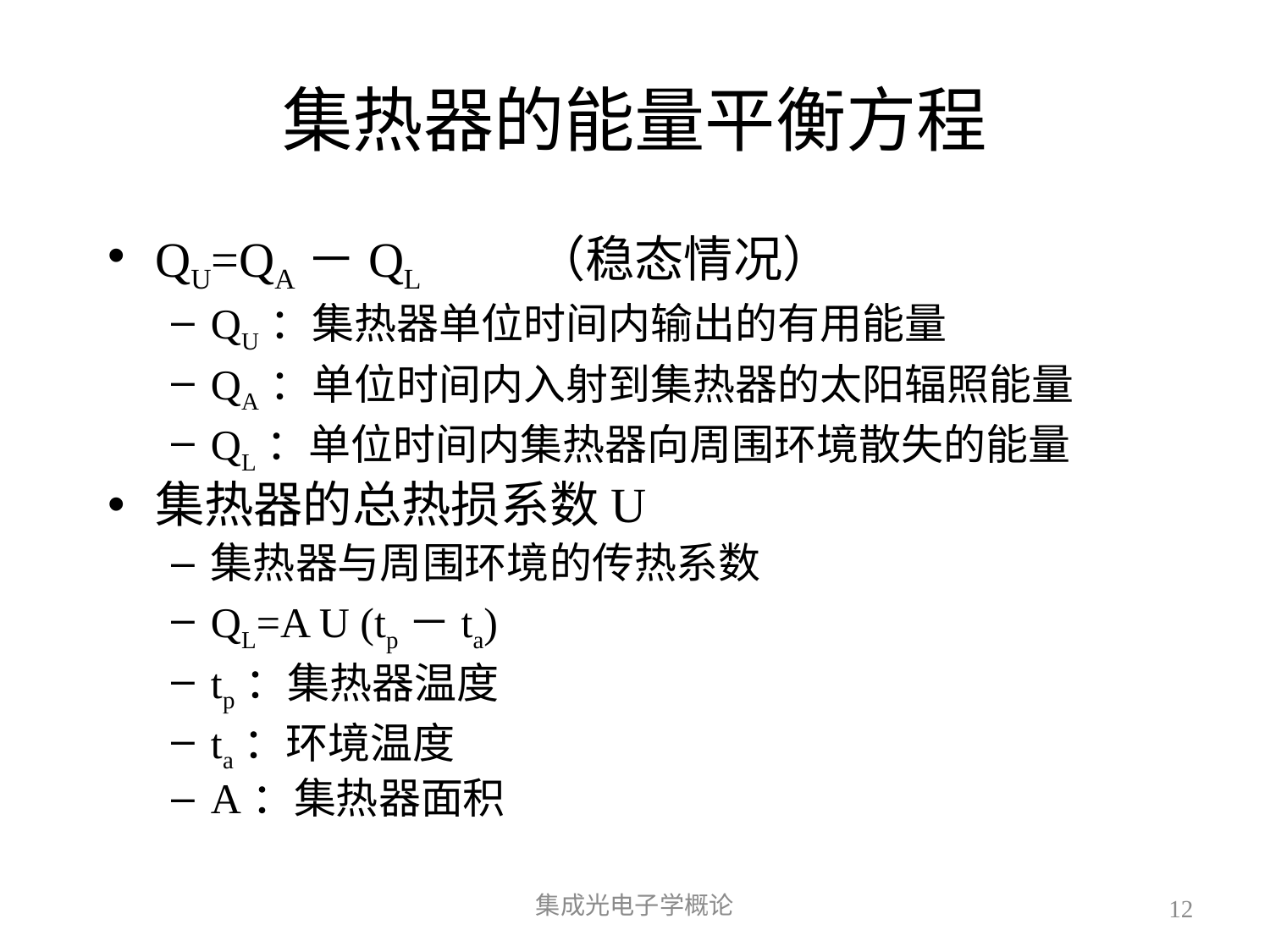

# 集热器的能量平衡方程
QU=QA－QL	（稳态情况）
QU：集热器单位时间内输出的有用能量
QA：单位时间内入射到集热器的太阳辐照能量
QL：单位时间内集热器向周围环境散失的能量
集热器的总热损系数U
集热器与周围环境的传热系数
QL=A U (tp－ta)
tp：集热器温度
ta：环境温度
A：集热器面积

集成光电子学概论
12